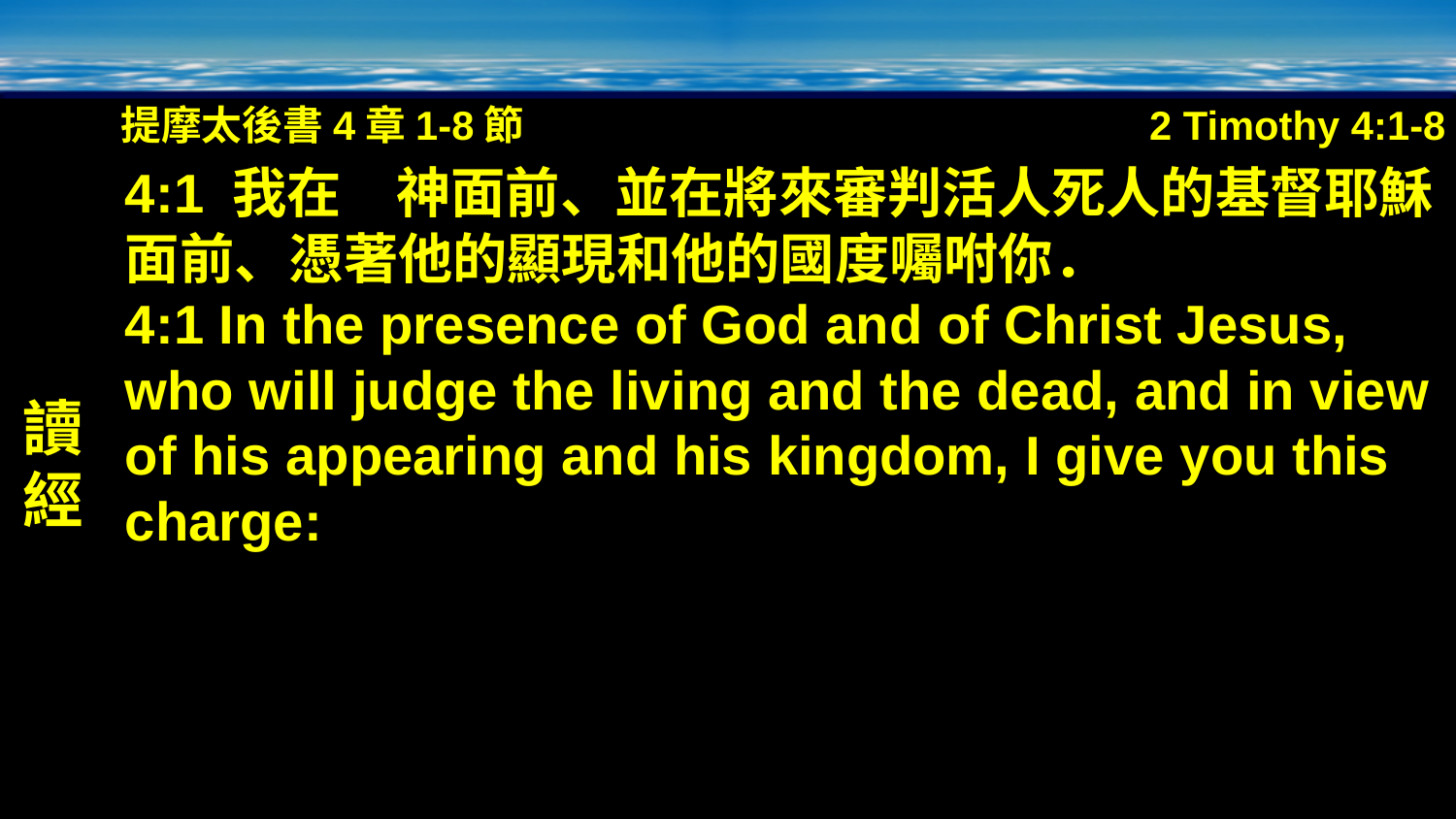

提摩太後書4章1-8節
2 Timothy 4:1-8
讀經
4:1 我在　神面前、並在將來審判活人死人的基督耶穌面前、憑著他的顯現和他的國度囑咐你．
4:1 In the presence of God and of Christ Jesus, who will judge the living and the dead, and in view of his appearing and his kingdom, I give you this charge: